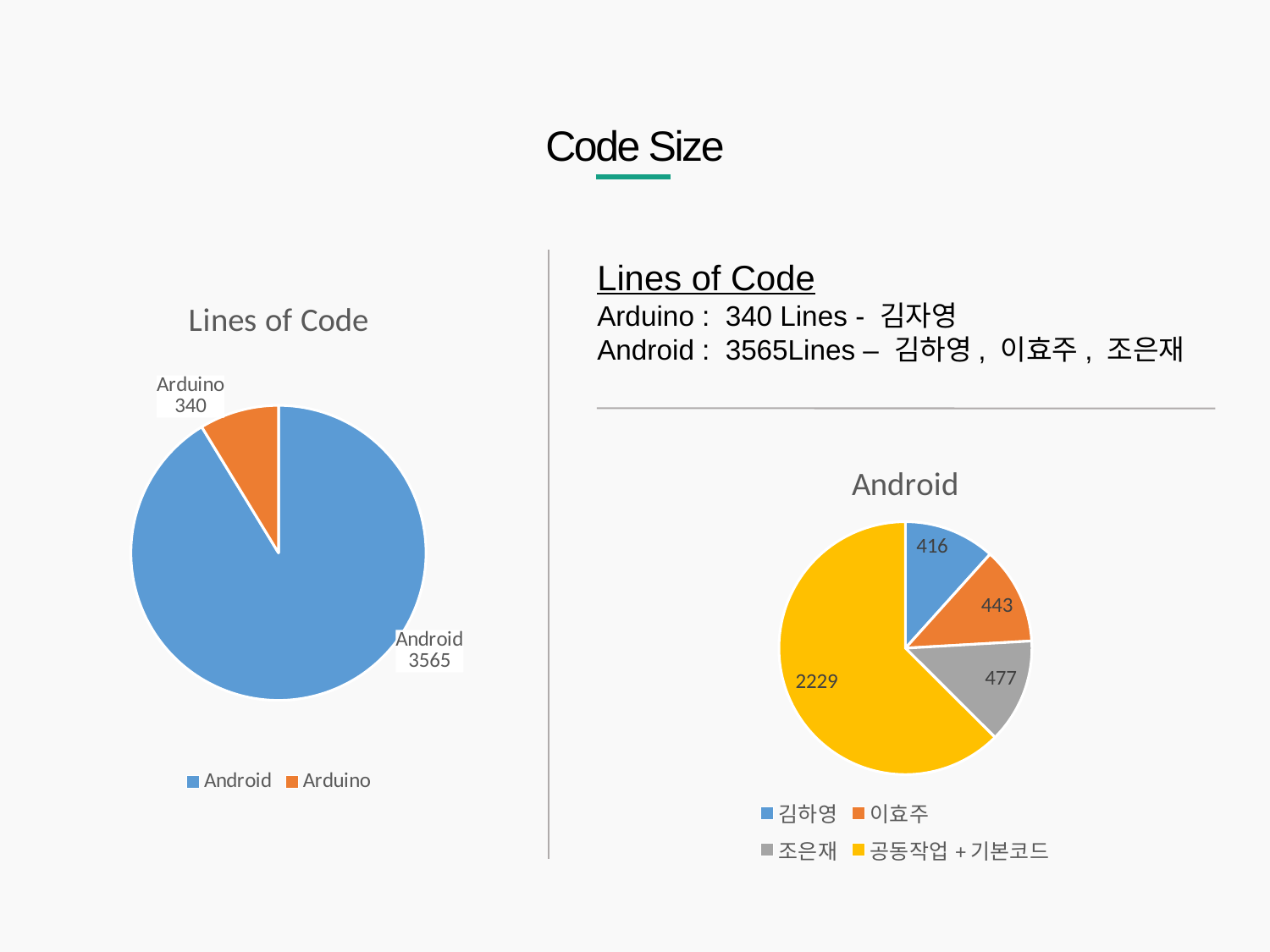

Code Size
Lines of Code
Arduino :  340 Lines - 김자영
Android :  3565Lines – 김하영, 이효주, 조은재

### Chart:

| Category | Lines of Code |
|---|---|
| Android | 3565.0 |
| Arduino | 340.0 |

### Chart:

| Category | Android |
|---|---|
| 김하영 | 416.0 |
| 이효주 | 443.0 |
| 조은재 | 477.0 |
| 공동작업+기본코드 | 2229.0 |